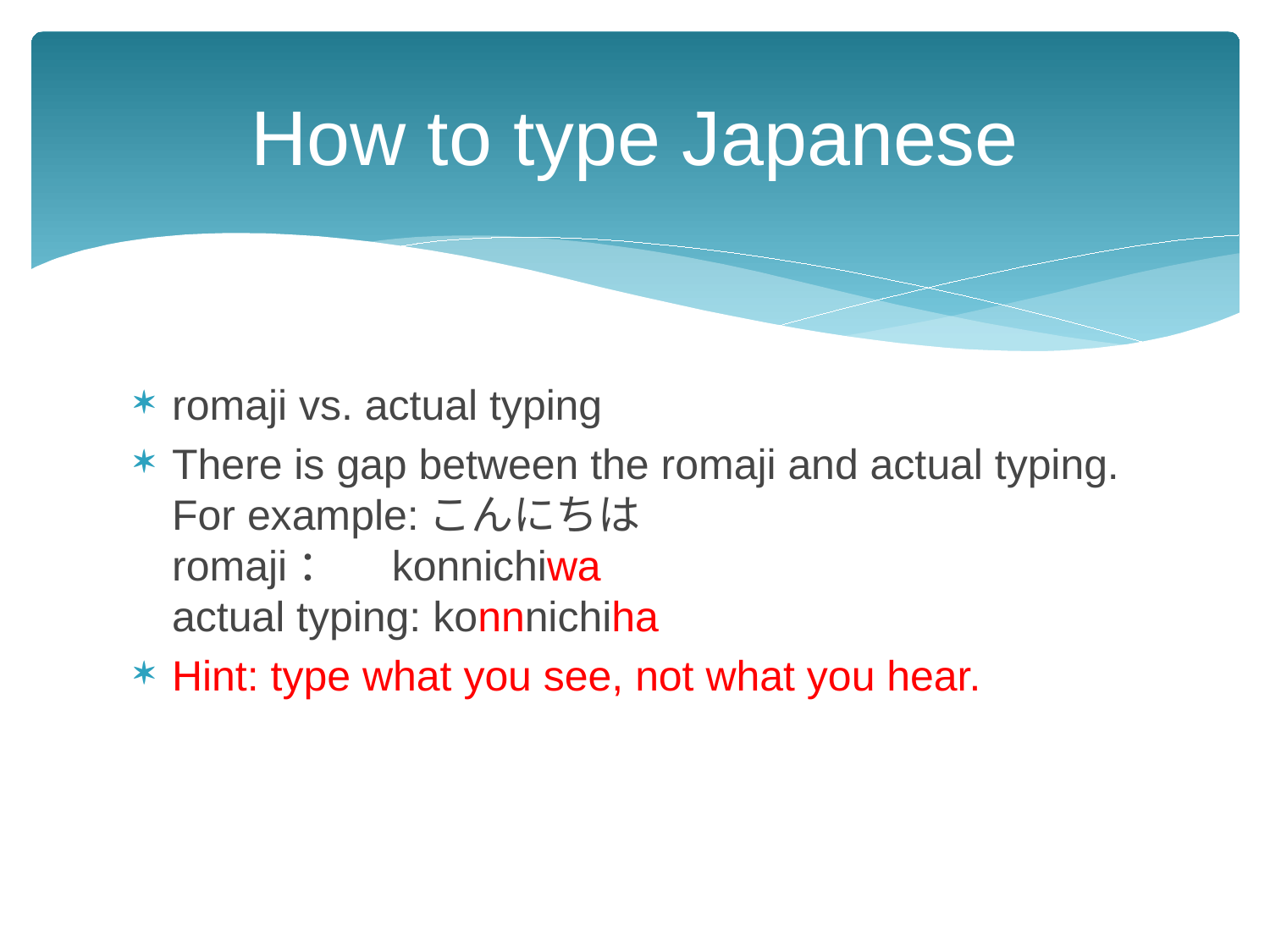

# How to type Japanese
romaji vs. actual typing
There is gap between the romaji and actual typing.
For example:こんにちは
romaji：　konnichiwa
actual typing: konnnichiha
Hint: type what you see, not what you hear.